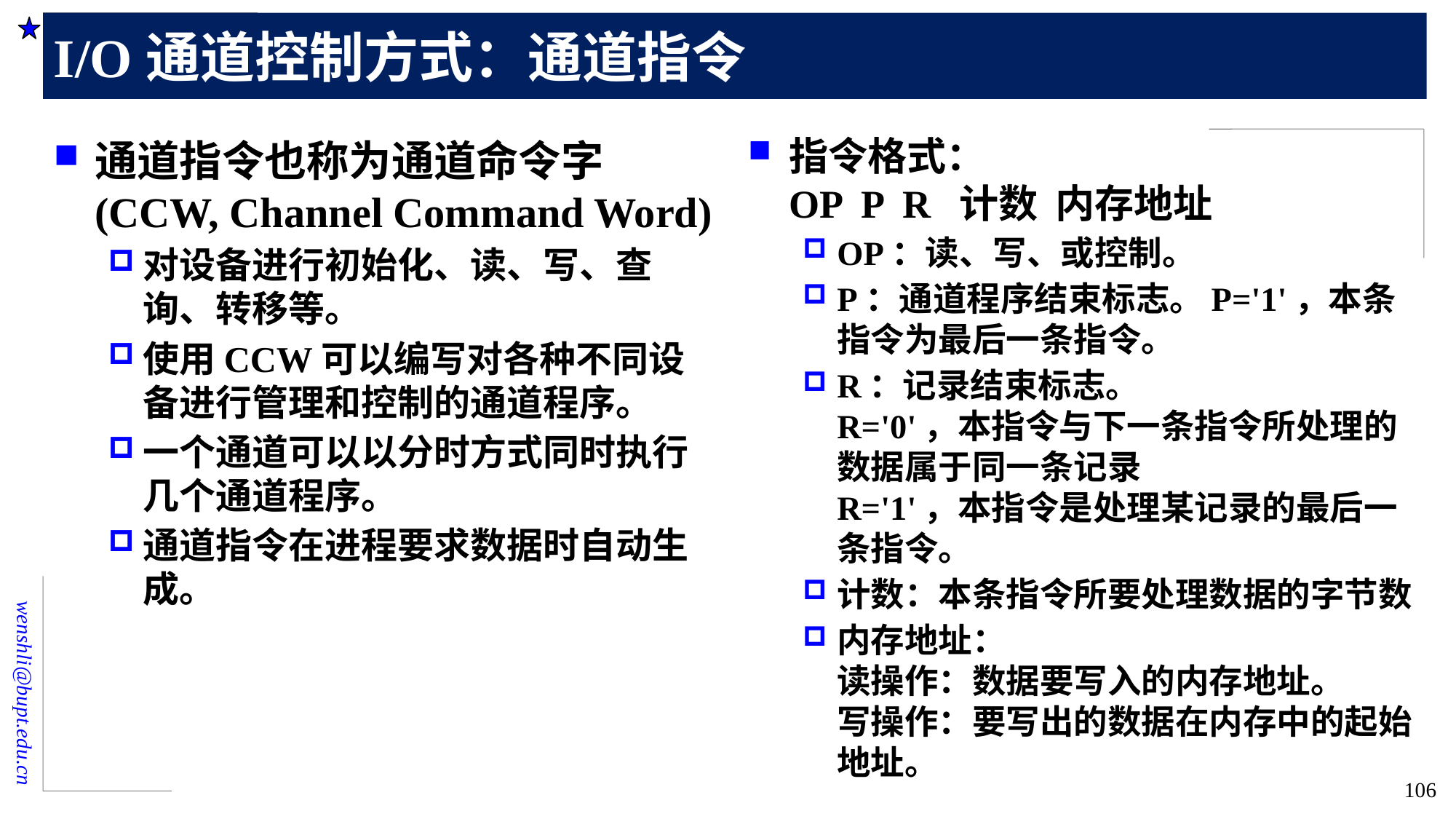

# I/O通道控制方式：通道指令
指令格式：
OP  P  R  计数  内存地址
OP：读、写、或控制。
P：通道程序结束标志。P='1'，本条指令为最后一条指令。
R：记录结束标志。
R='0'，本指令与下一条指令所处理的数据属于同一条记录
R='1'，本指令是处理某记录的最后一条指令。
计数：本条指令所要处理数据的字节数
内存地址：
读操作：数据要写入的内存地址。
写操作：要写出的数据在内存中的起始地址。

通道指令也称为通道命令字(CCW, Channel Command Word)
对设备进行初始化、读、写、查询、转移等。
使用CCW可以编写对各种不同设备进行管理和控制的通道程序。
一个通道可以以分时方式同时执行几个通道程序。
通道指令在进程要求数据时自动生成。
106